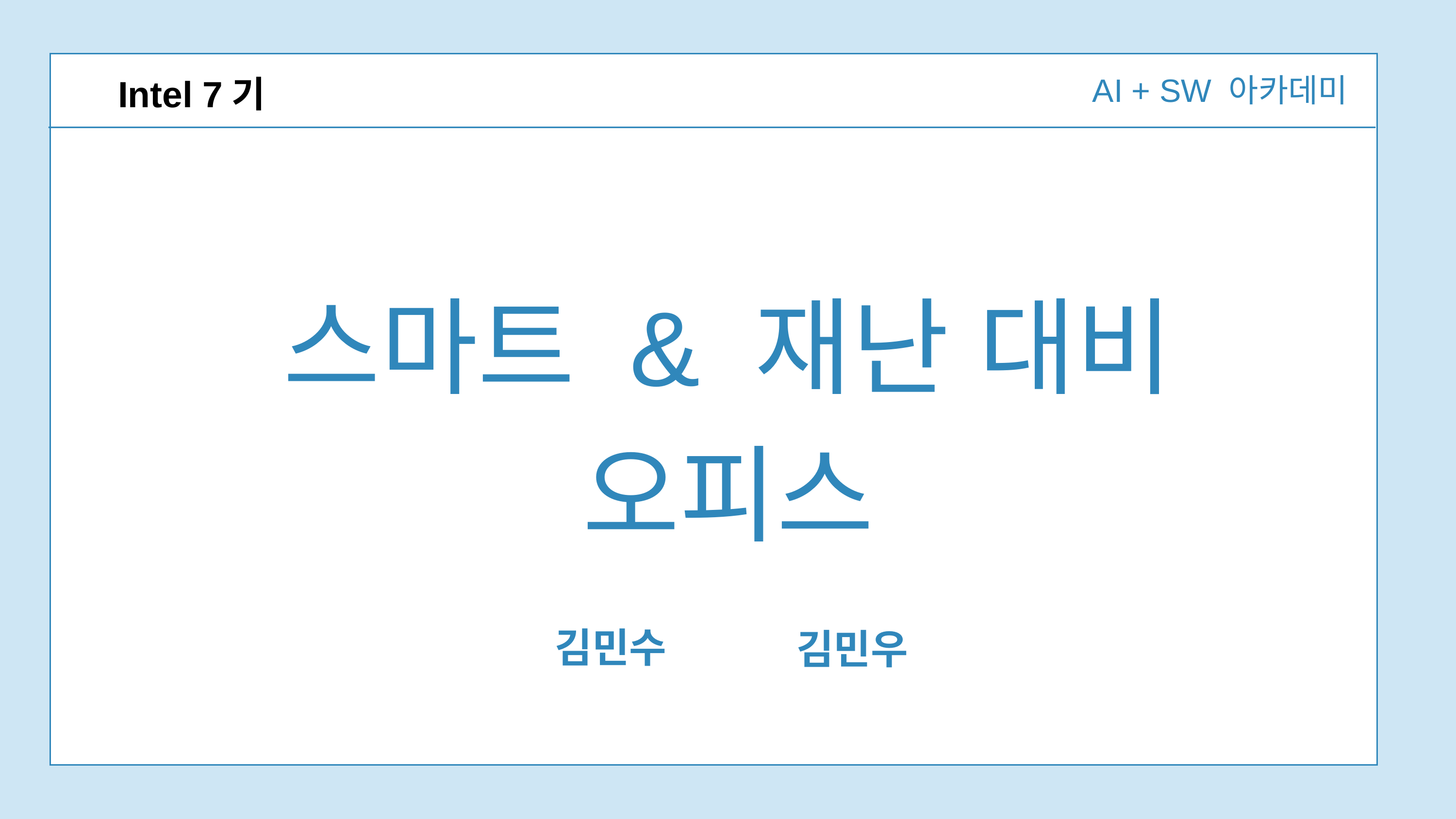

AI + SW 아카데미
 Intel 7기

스마트 & 재난 대비 오피스
김민수
김민우